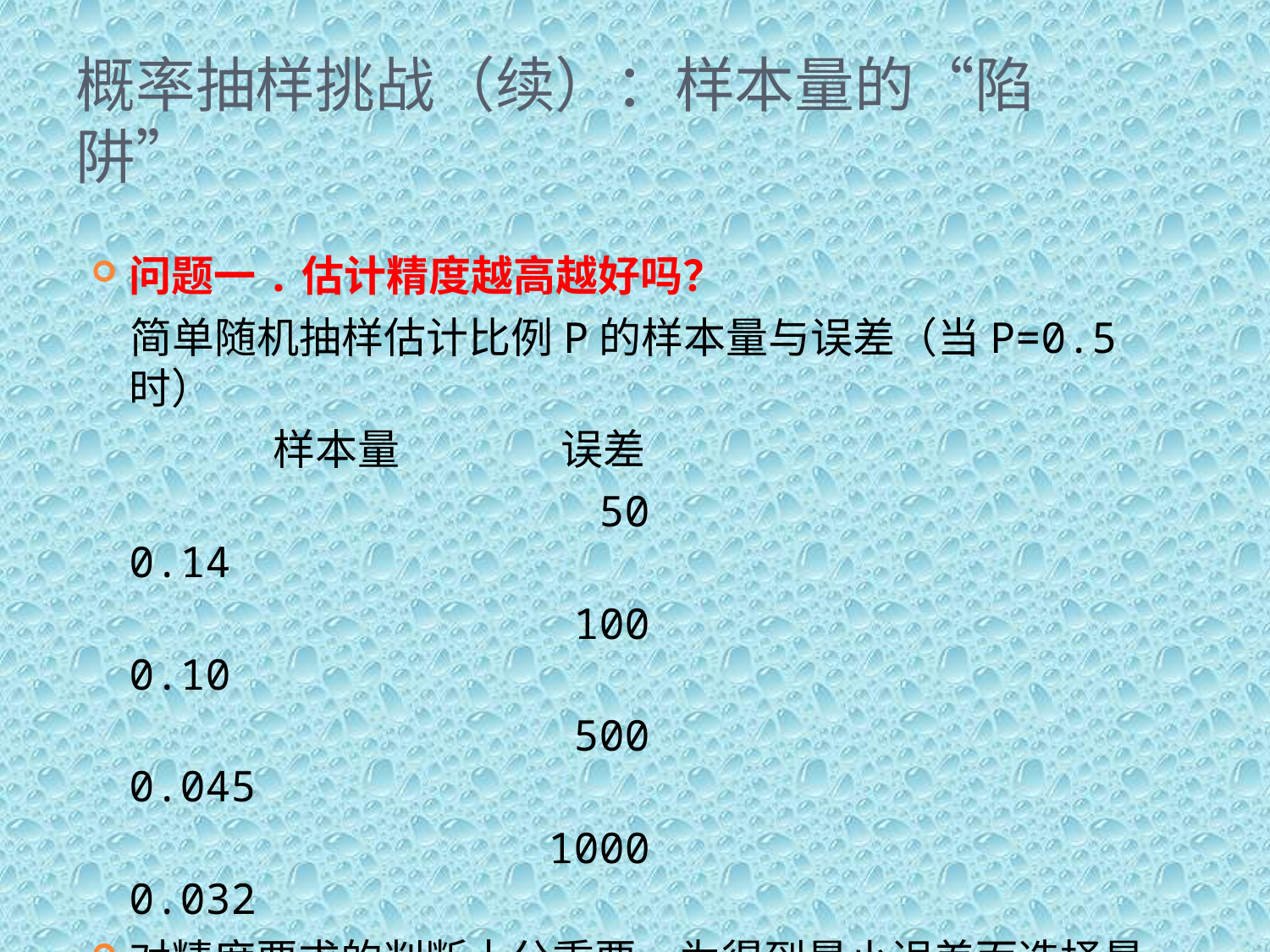

# 概率抽样挑战（续）：样本量的“陷阱”
问题一.估计精度越高越好吗？
   简单随机抽样估计比例P的样本量与误差（当P=0.5时）
                  样本量                 误差
                    50                   0.14
                   100                   0.10
                   500                   0.045
                  1000                   0.032
对精度要求的判断十分重要。为得到最小误差而选择最大样本量不是好的选择。